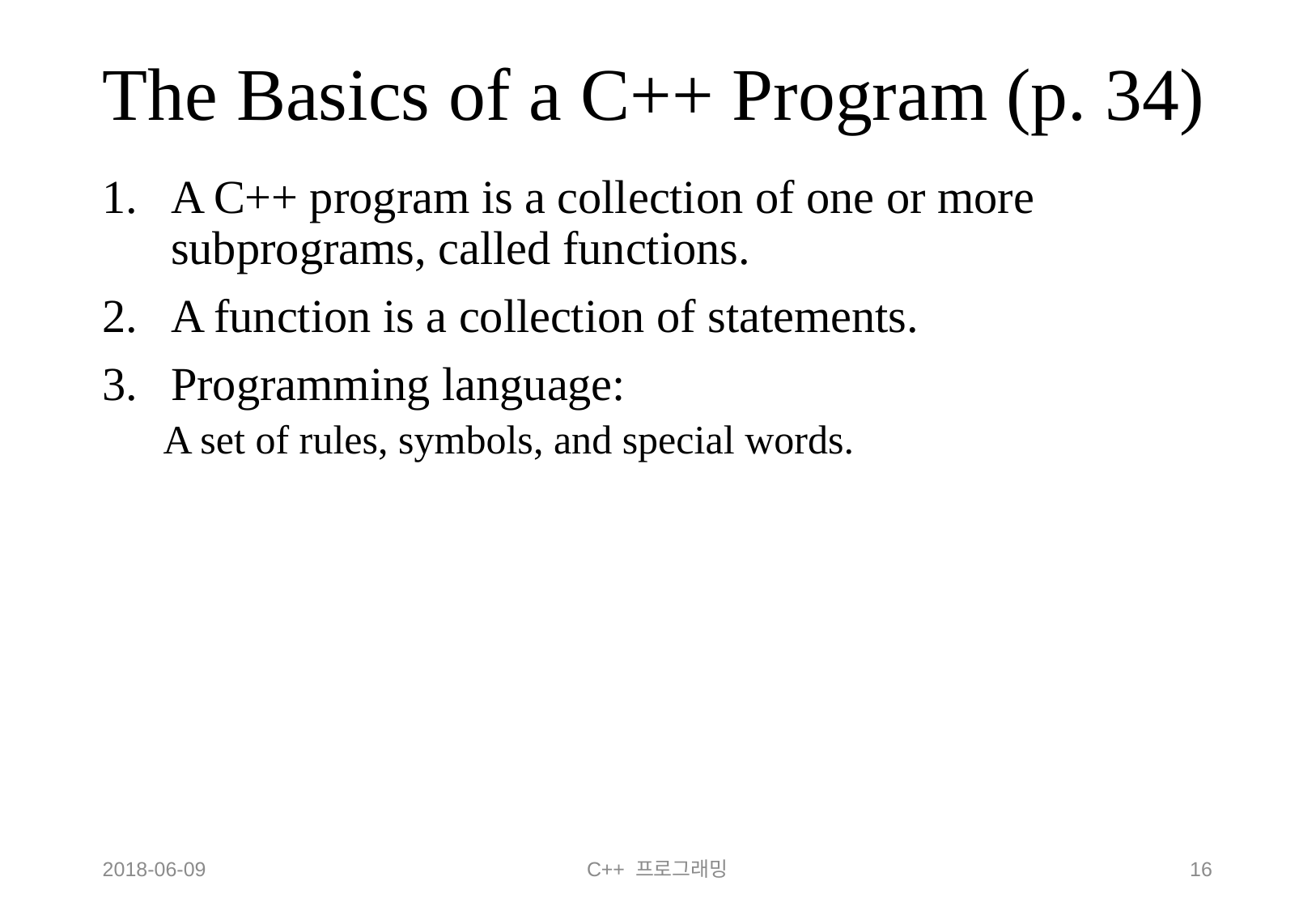

# The Basics of a C++ Program (p. 34)
A C++ program is a collection of one or more subprograms, called functions.
A function is a collection of statements.
Programming language:
A set of rules, symbols, and special words.
2018-06-09
C++ 프로그래밍
16